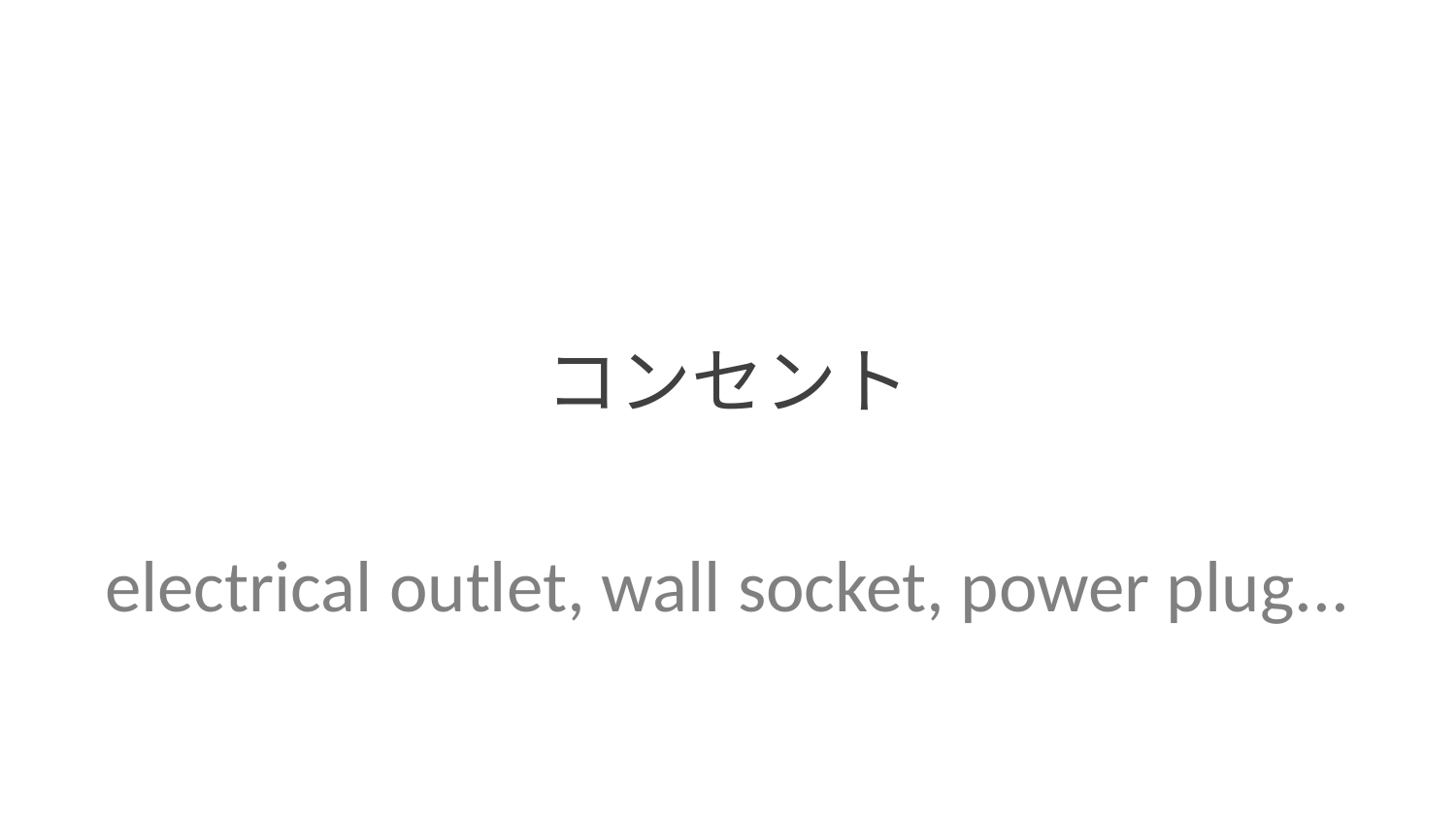

コンセント
electrical outlet, wall socket, power plug...